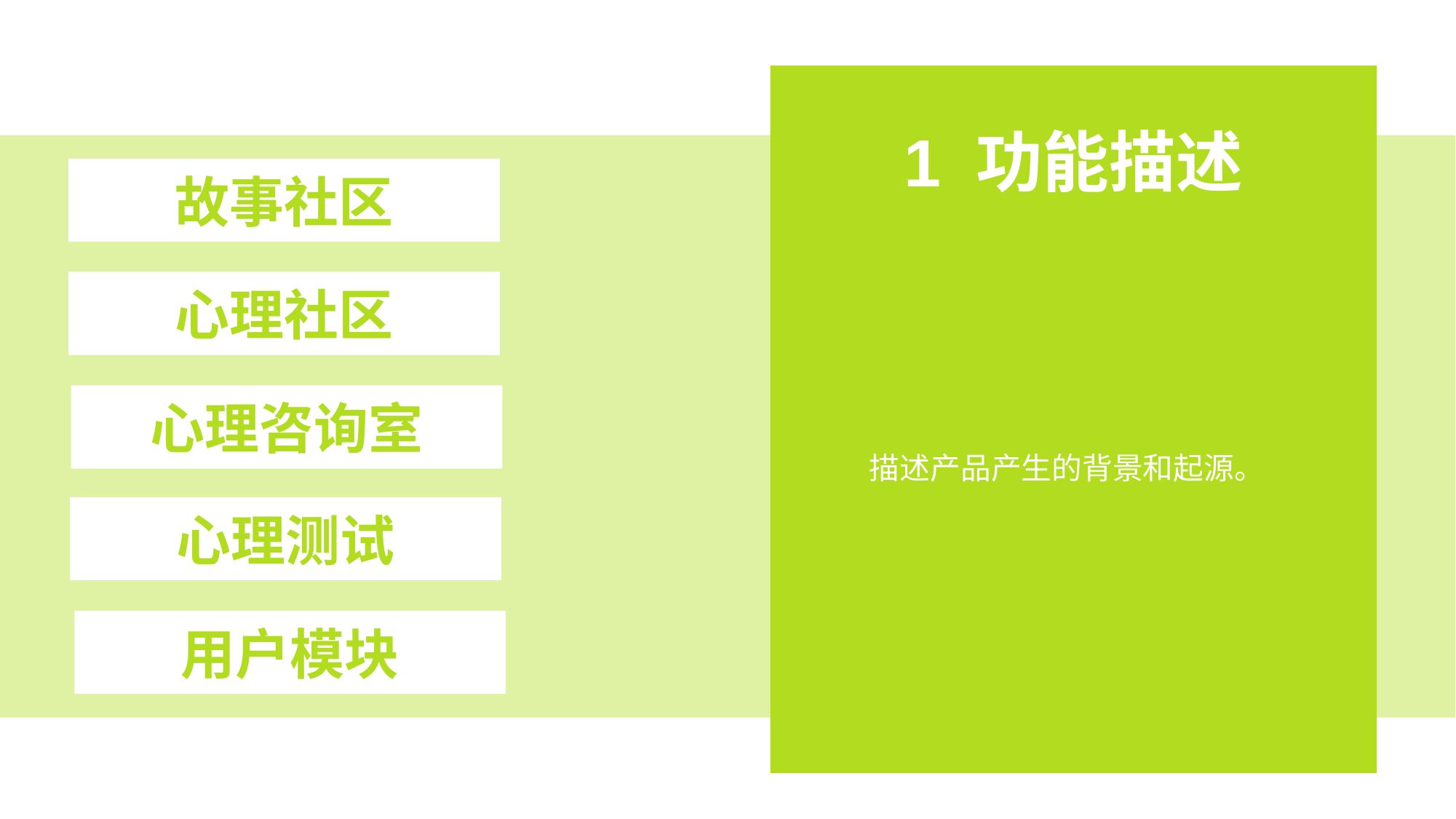

1 功能描述

故事社区
心理社区
心理咨询室
描述产品产生的背景和起源。
心理测试
用户模块